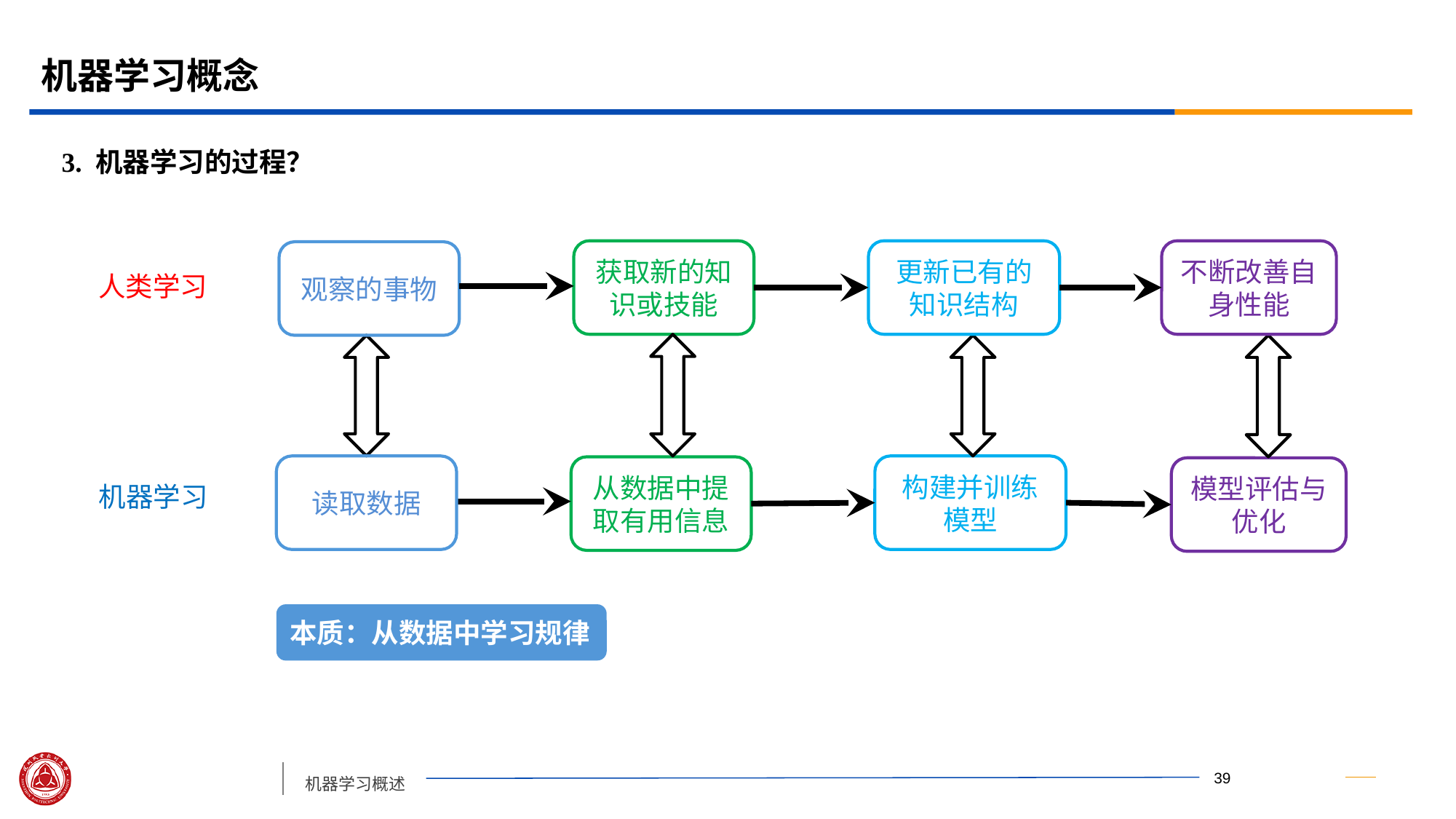

# 机器学习概念
3. 机器学习的过程？
获取新的知识或技能
更新已有的知识结构
不断改善自身性能
观察的事物
人类学习

构建并训练模型
从数据中提取有用信息
模型评估与优化
机器学习
读取数据
本质：从数据中学习规律